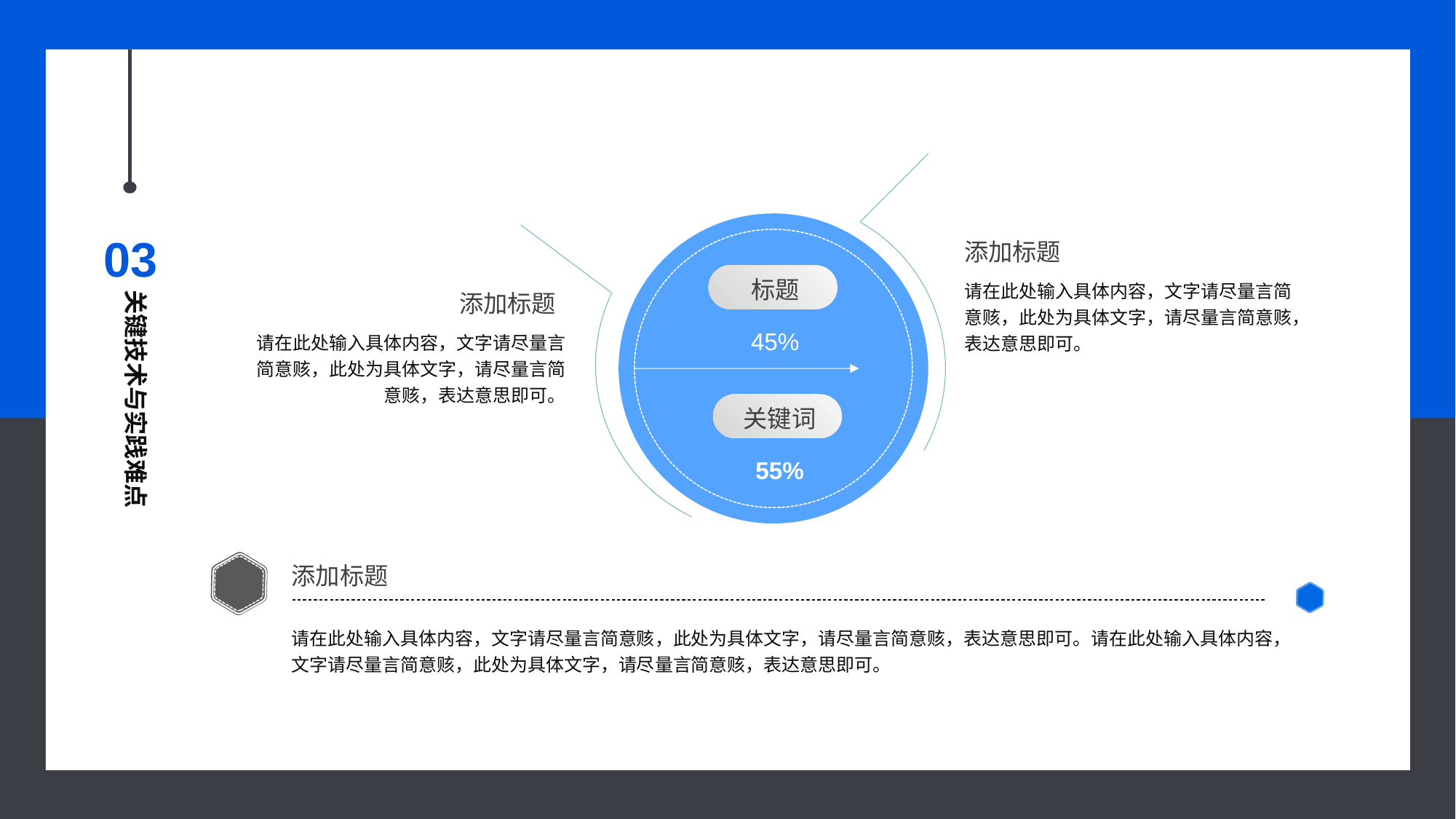

03

添加标题

请在此处输入具体内容，文字请尽量言简意赅，此处为具体文字，请尽量言简意赅，表达意思即可。
标题
关键技术与实践难点
添加标题
请在此处输入具体内容，文字请尽量言简意赅，此处为具体文字，请尽量言简意赅，表达意思即可。
45%

关键词
55%

添加标题

请在此处输入具体内容，文字请尽量言简意赅，此处为具体文字，请尽量言简意赅，表达意思即可。请在此处输入具体内容，文字请尽量言简意赅，此处为具体文字，请尽量言简意赅，表达意思即可。